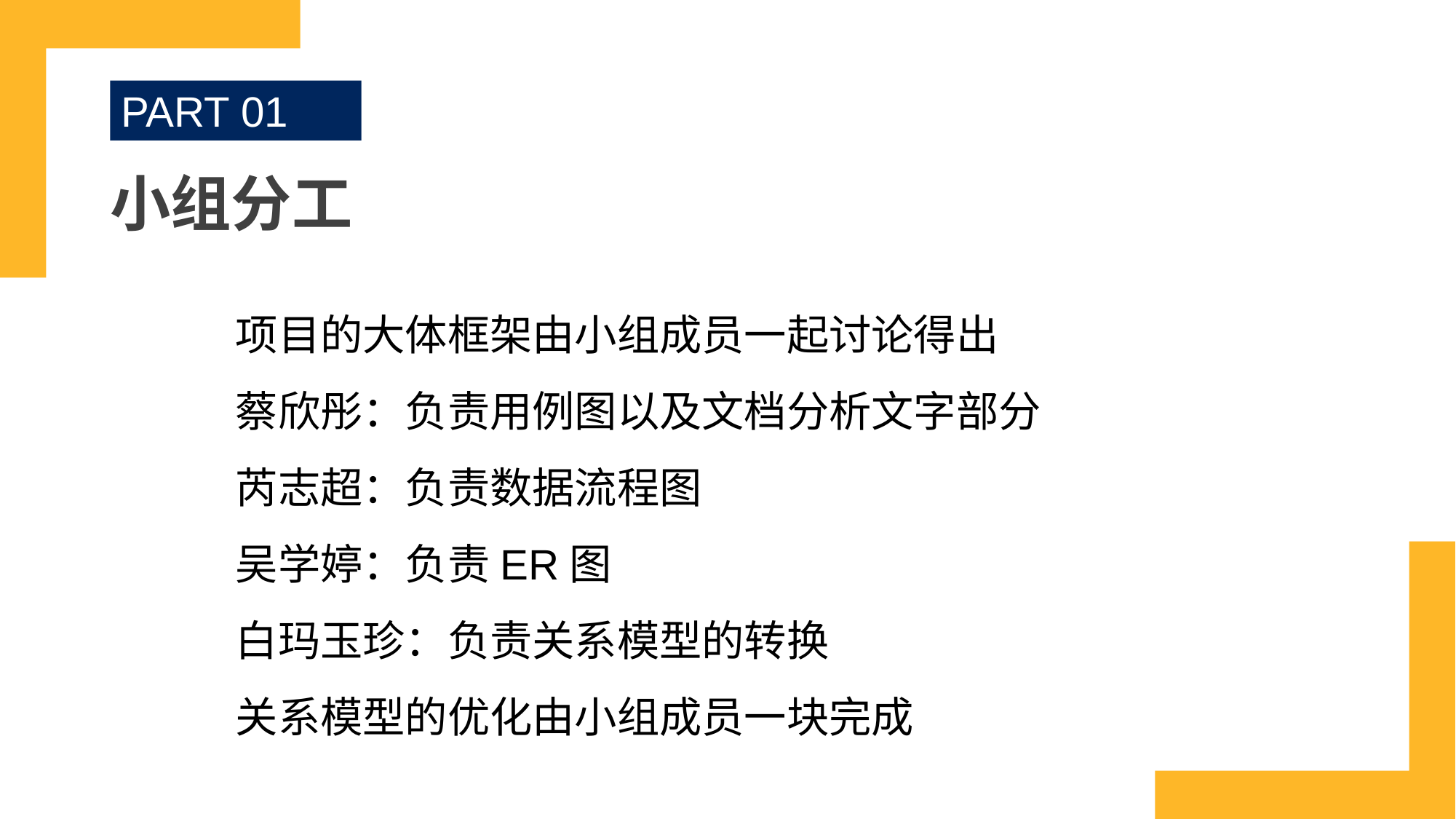

PART 01
小组分工
项目的大体框架由小组成员一起讨论得出
蔡欣彤：负责用例图以及文档分析文字部分
芮志超：负责数据流程图
吴学婷：负责ER图
白玛玉珍：负责关系模型的转换
关系模型的优化由小组成员一块完成